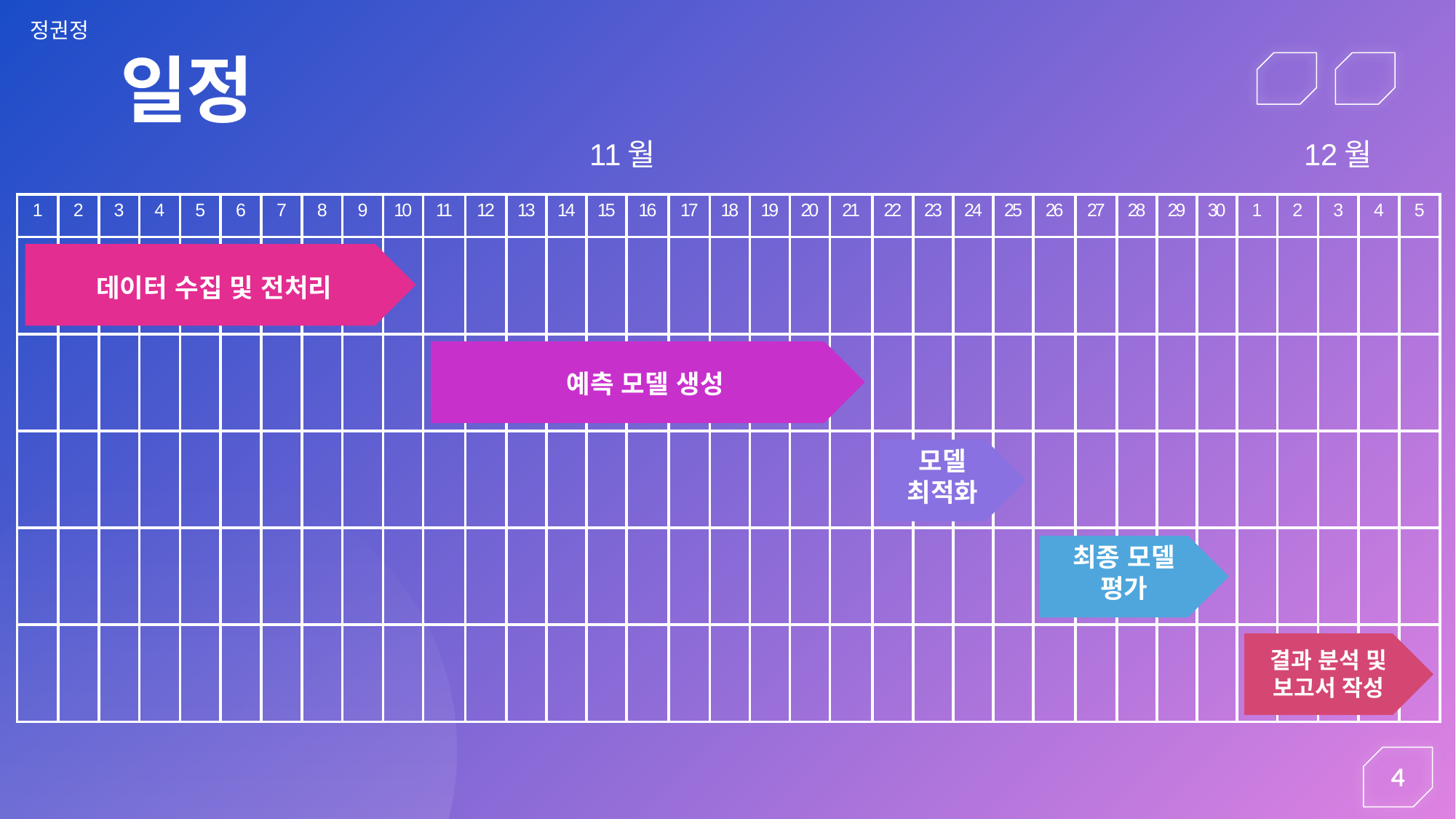

일정

| 11월 |  |  |  |  |  |  |  |  |  |  |  |  |  |  |  |  |  |  |  |  |  |  |  |  |  |  |  |  |  | 12월 |  |  |  |  |
| --- | --- | --- | --- | --- | --- | --- | --- | --- | --- | --- | --- | --- | --- | --- | --- | --- | --- | --- | --- | --- | --- | --- | --- | --- | --- | --- | --- | --- | --- | --- | --- | --- | --- | --- |
| 1 | 2 | 3 | 4 | 5 | 6 | 7 | 8 | 9 | 10 | 11 | 12 | 13 | 14 | 15 | 16 | 17 | 18 | 19 | 20 | 21 | 22 | 23 | 24 | 25 | 26 | 27 | 28 | 29 | 30 | 1 | 2 | 3 | 4 | 5 |
|  |  |  |  |  |  |  |  |  |  |  |  |  |  |  |  |  |  |  |  |  |  |  |  |  |  |  |  |  |  |  |  |  |  |  |
|  |  |  |  |  |  |  |  |  |  |  |  |  |  |  |  |  |  |  |  |  |  |  |  |  |  |  |  |  |  |  |  |  |  |  |
|  |  |  |  |  |  |  |  |  |  |  |  |  |  |  |  |  |  |  |  |  |  |  |  |  |  |  |  |  |  |  |  |  |  |  |
|  |  |  |  |  |  |  |  |  |  |  |  |  |  |  |  |  |  |  |  |  |  |  |  |  |  |  |  |  |  |  |  |  |  |  |
|  |  |  |  |  |  |  |  |  |  |  |  |  |  |  |  |  |  |  |  |  |  |  |  |  |  |  |  |  |  |  |  |  |  |  |

데이터 수집 및 전처리

예측 모델 생성

모델 최적화

최종 모델 평가

결과 분석 및 보고서 작성